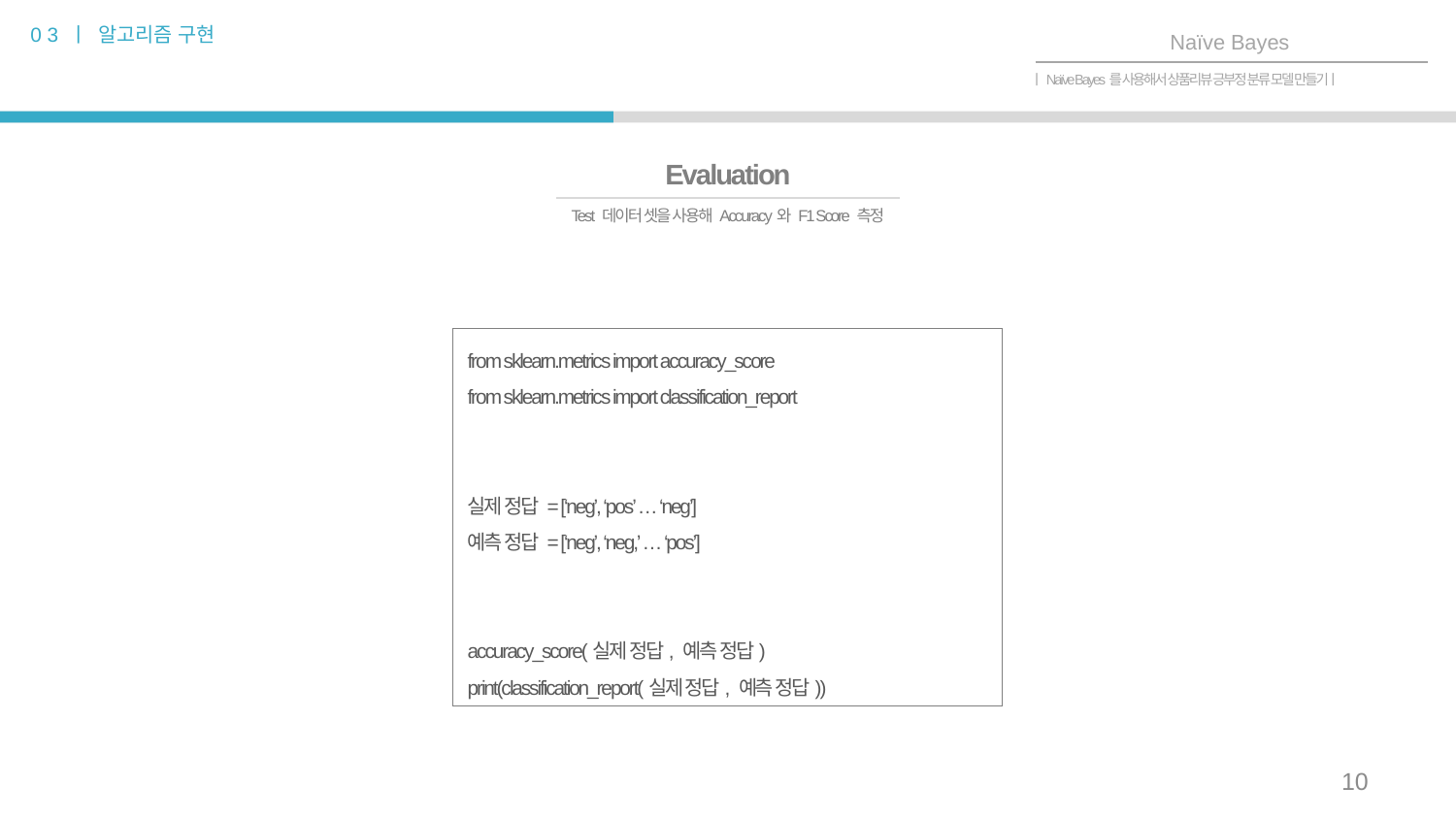

0 3 ㅣ  알고리즘 구현
Naïve Bayes
ㅣNaïve Bayes를 사용해서 상품리뷰 긍부정 분류 모델 만들기ㅣ

Evaluation
Test 데이터 셋을 사용해 Accuracy와 F1 Score 측정
from sklearn.metrics import accuracy_score
from sklearn.metrics import classification_report

실제 정답 = [‘neg’, ‘pos’ … ‘neg’]
예측 정답 = [‘neg’, ‘neg,’ … ‘pos’]

accuracy_score(실제 정답, 예측 정답)
print(classification_report(실제 정답, 예측 정답))
10